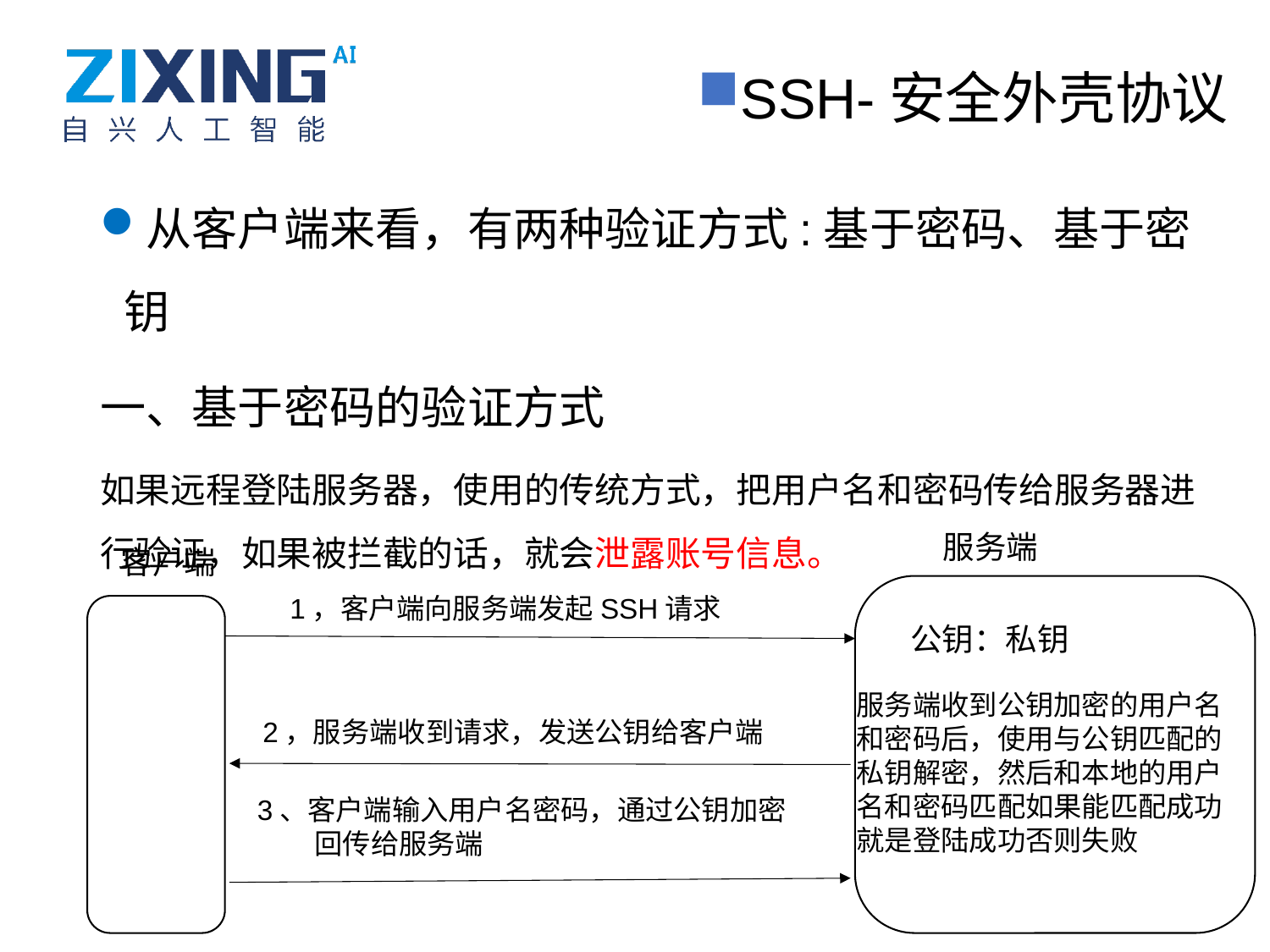

SSH-安全外壳协议
从客户端来看，有两种验证方式:基于密码、基于密钥
一、基于密码的验证方式
如果远程登陆服务器，使用的传统方式，把用户名和密码传给服务器进行验证，如果被拦截的话，就会泄露账号信息。
服务端
客户端

1，客户端向服务端发起SSH请求

公钥：私钥
服务端收到公钥加密的用户名
和密码后，使用与公钥匹配的
私钥解密，然后和本地的用户
名和密码匹配如果能匹配成功
就是登陆成功否则失败
2，服务端收到请求，发送公钥给客户端
3、客户端输入用户名密码，通过公钥加密
        回传给服务端
27/48